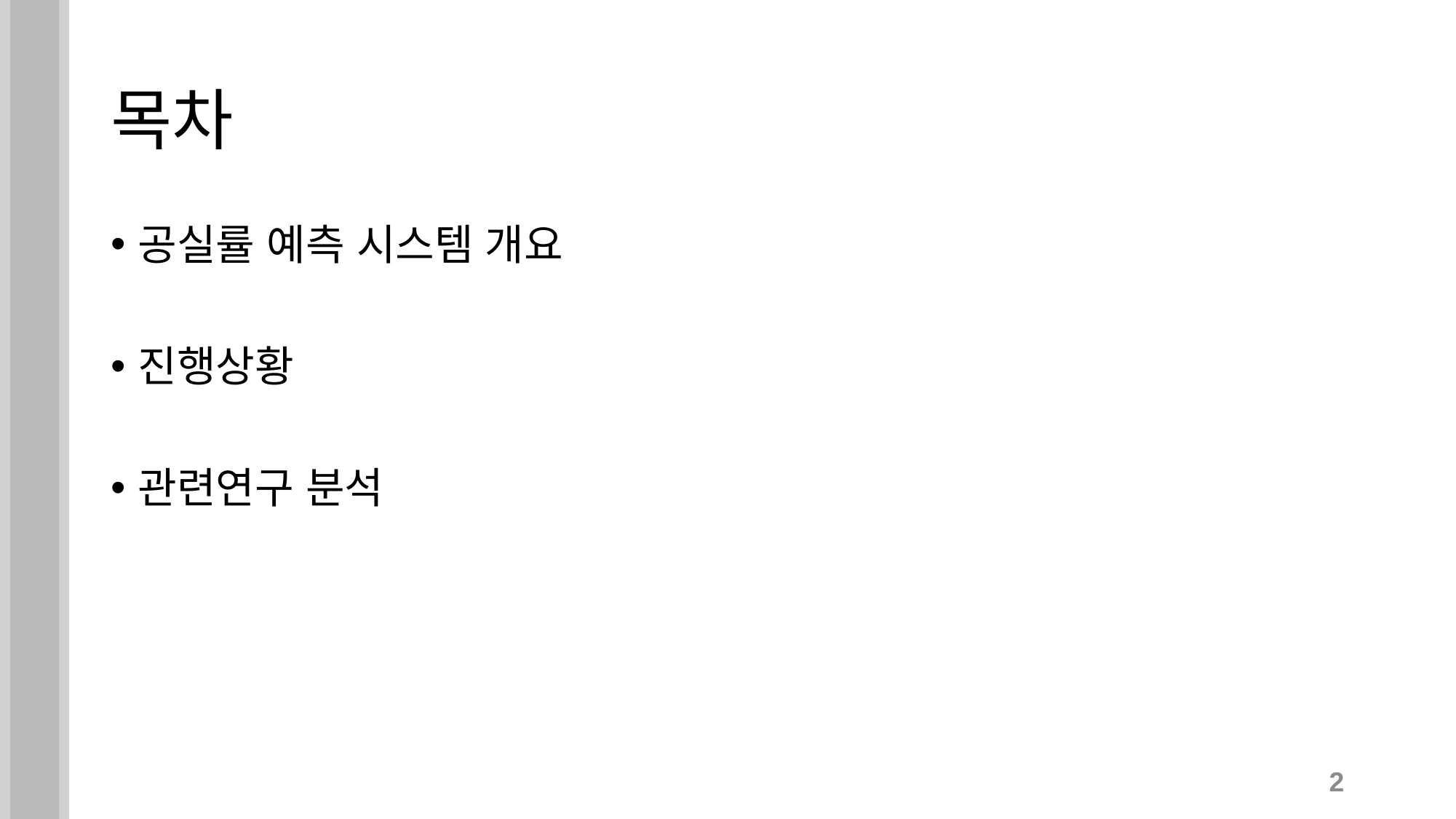

# 목차
공실률 예측 시스템 개요

진행상황

관련연구 분석

2